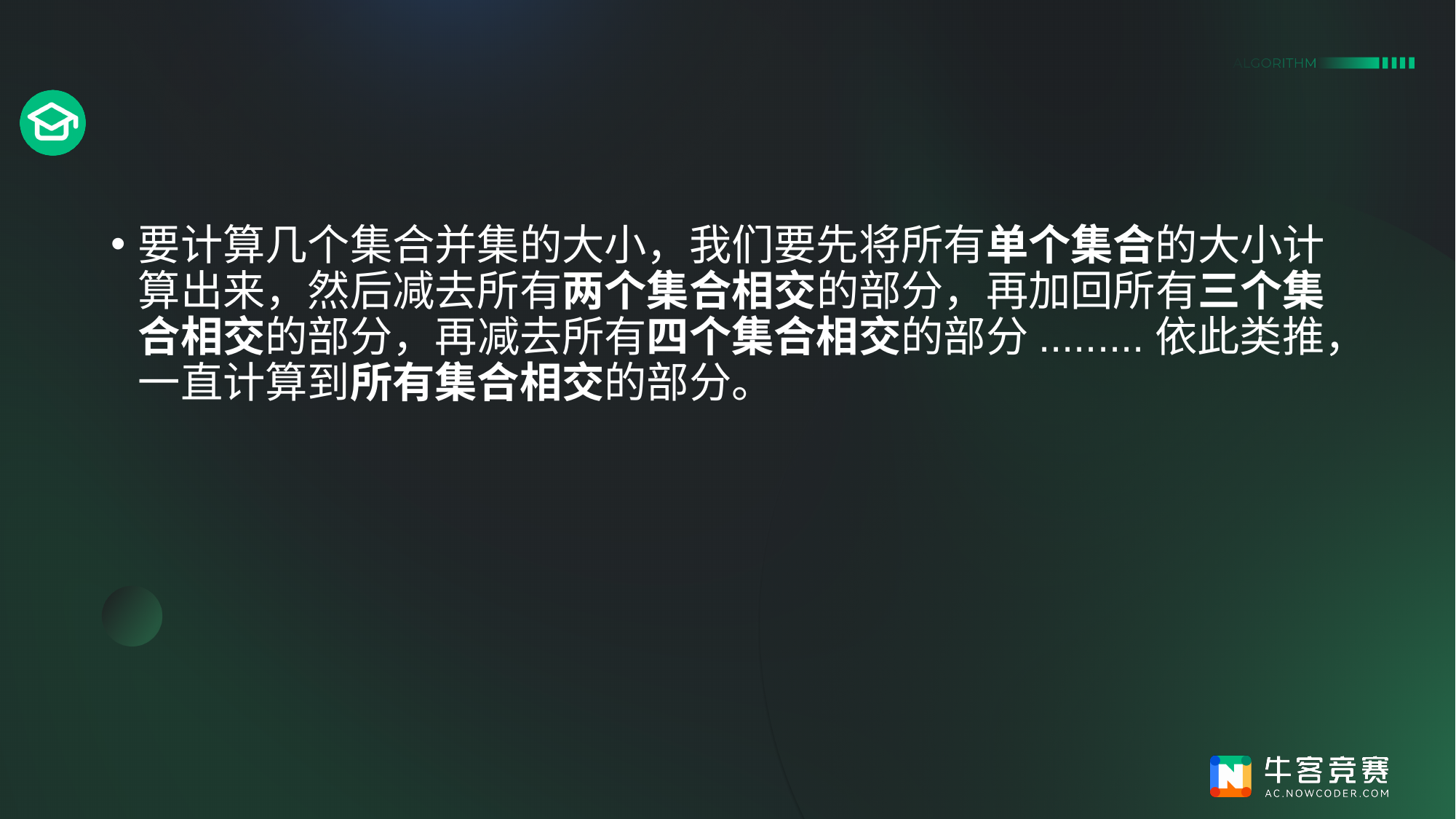

#
要计算几个集合并集的大小，我们要先将所有单个集合的大小计算出来，然后减去所有两个集合相交的部分，再加回所有三个集合相交的部分，再减去所有四个集合相交的部分.........依此类推，一直计算到所有集合相交的部分。